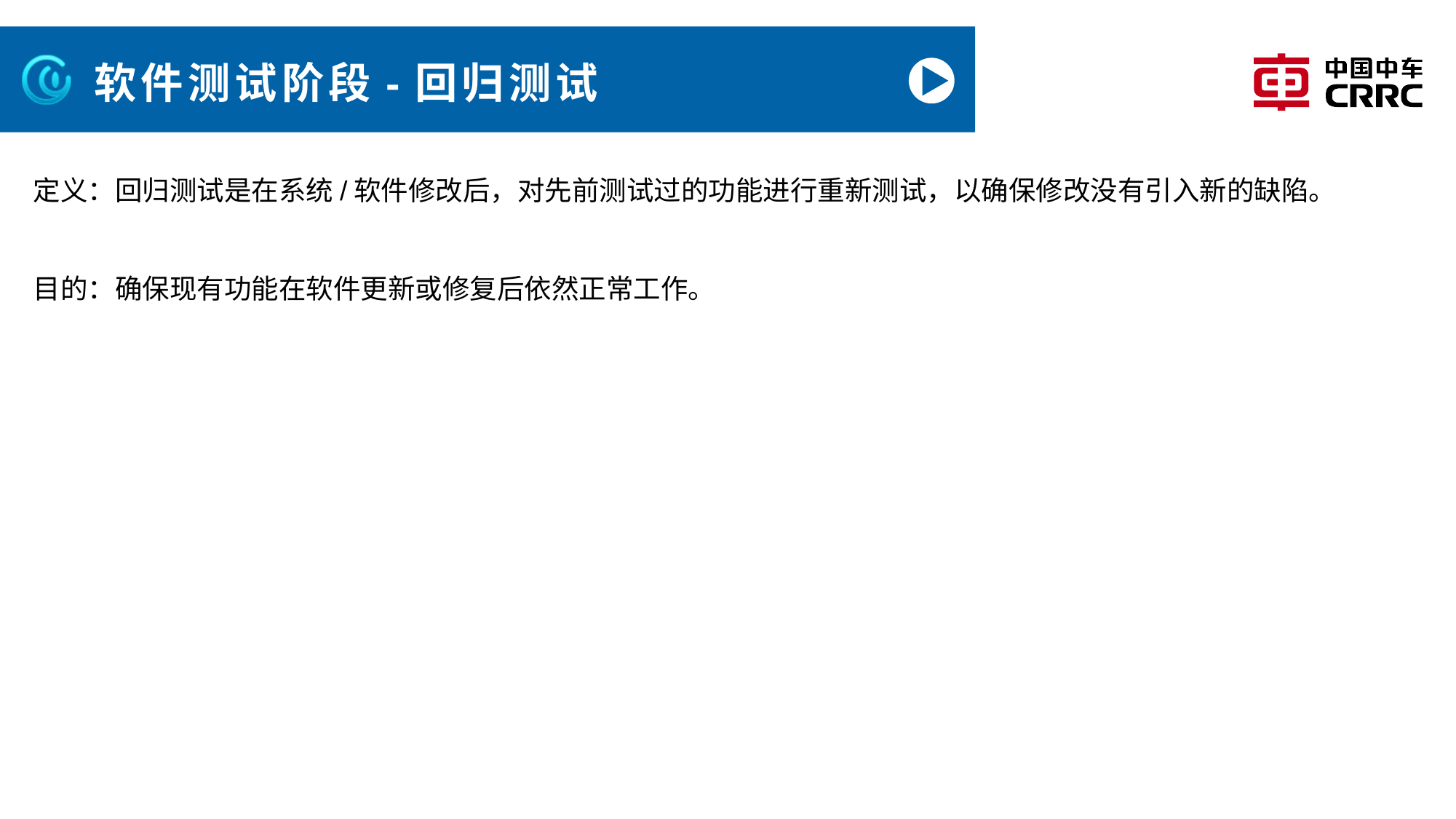

# 软件测试阶段-回归测试
定义：回归测试是在系统/软件修改后，对先前测试过的功能进行重新测试，以确保修改没有引入新的缺陷。

目的：确保现有功能在软件更新或修复后依然正常工作。
79